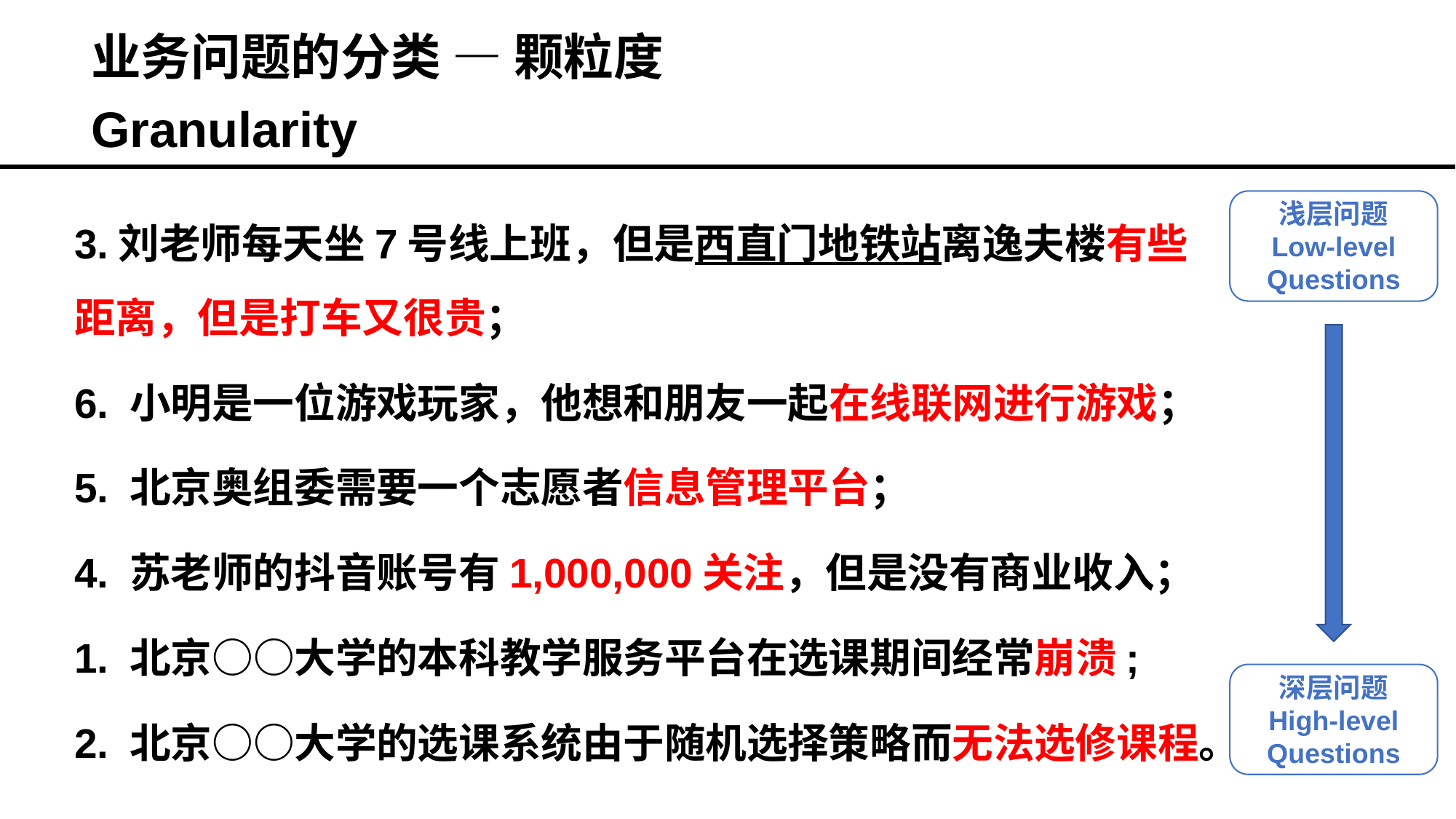

业务问题的分类 — 颗粒度
Granularity
3.刘老师每天坐7号线上班，但是西直门地铁站离逸夫楼有些距离，但是打车又很贵；
6. 小明是一位游戏玩家，他想和朋友一起在线联网进行游戏；
5. 北京奥组委需要一个志愿者信息管理平台；
4. 苏老师的抖音账号有1,000,000关注，但是没有商业收入；
1. 北京○○大学的本科教学服务平台在选课期间经常崩溃;
2. 北京○○大学的选课系统由于随机选择策略而无法选修课程。
浅层问题
Low-level Questions

深层问题
High-level Questions